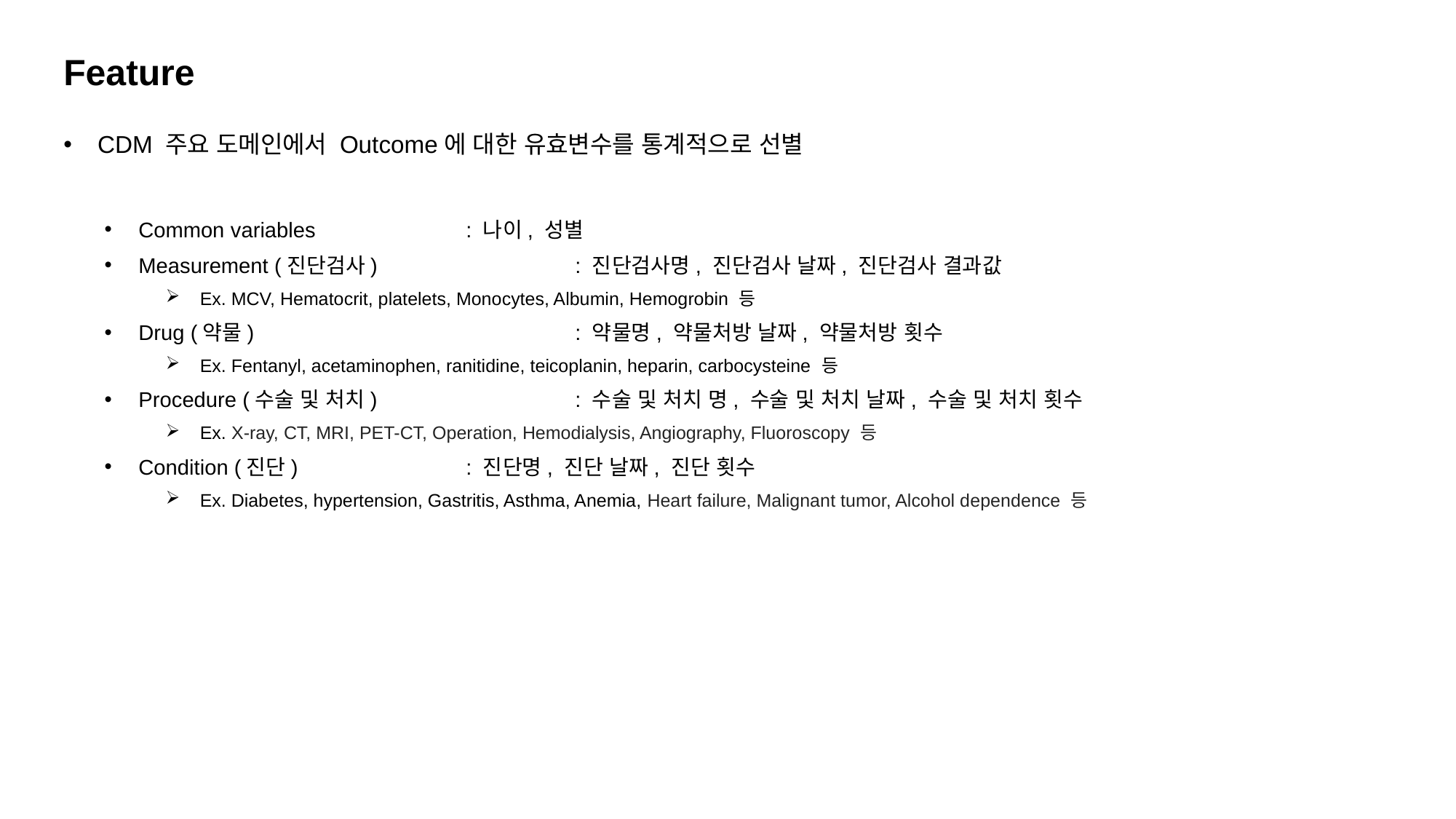

# Feature
CDM 주요 도메인에서 Outcome에 대한 유효변수를 통계적으로 선별

Common variables		: 나이, 성별
Measurement (진단검사) 		: 진단검사명, 진단검사 날짜, 진단검사 결과값
Ex. MCV, Hematocrit, platelets, Monocytes, Albumin, Hemogrobin 등
Drug (약물) 			: 약물명, 약물처방 날짜, 약물처방 횟수
Ex. Fentanyl, acetaminophen, ranitidine, teicoplanin, heparin, carbocysteine 등
Procedure (수술 및 처치)  		: 수술 및 처치 명, 수술 및 처치 날짜, 수술 및 처치 횟수
Ex. X-ray, CT, MRI, PET-CT, Operation, Hemodialysis, Angiography, Fluoroscopy 등
Condition (진단)  		: 진단명, 진단 날짜, 진단 횟수
Ex. Diabetes, hypertension, Gastritis, Asthma, Anemia, Heart failure, Malignant tumor, Alcohol dependence 등